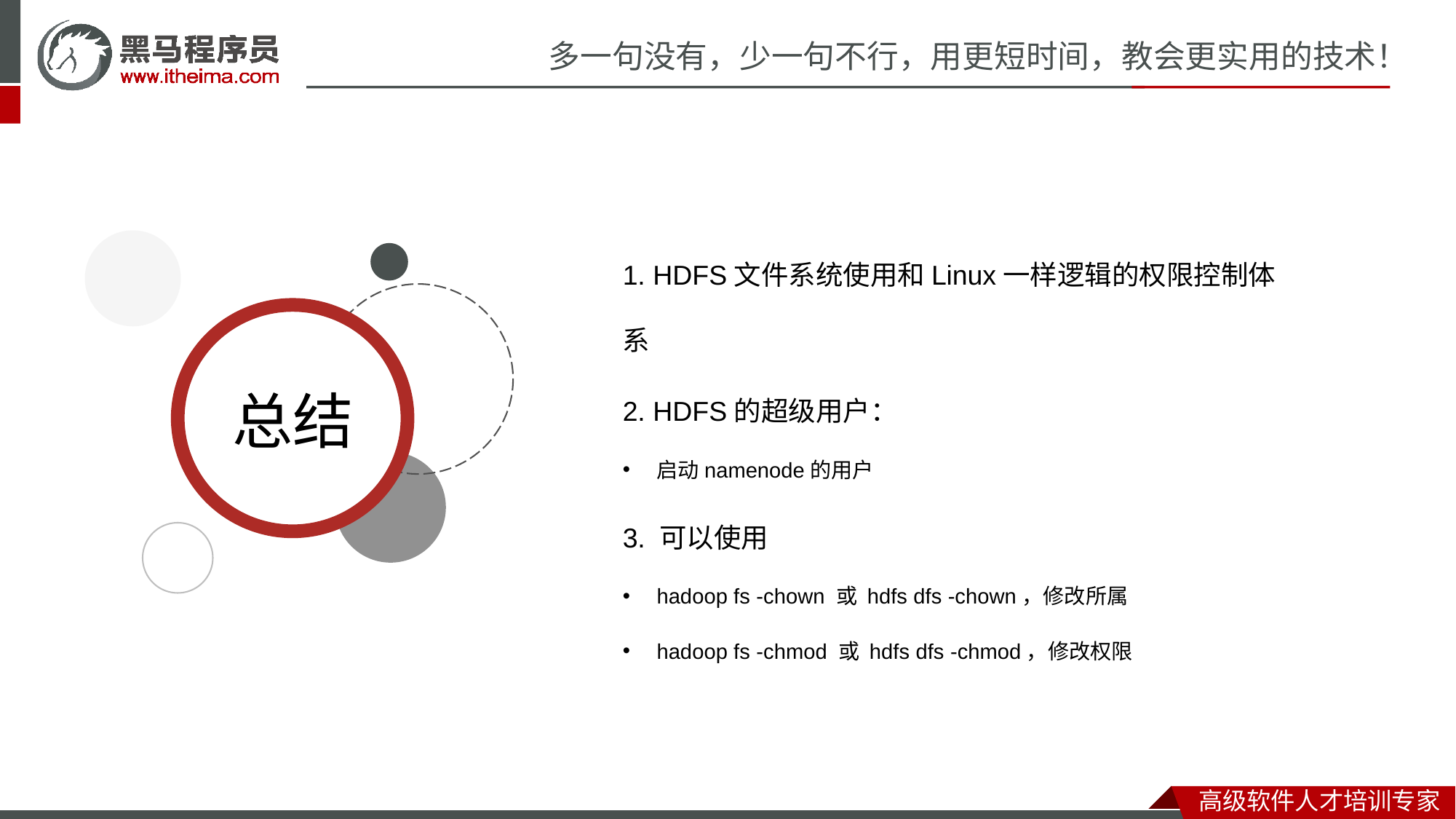

1. HDFS文件系统使用和Linux一样逻辑的权限控制体系
2. HDFS的超级用户：
启动namenode的用户
3. 可以使用
hadoop fs -chown 或 hdfs dfs -chown，修改所属
hadoop fs -chmod 或 hdfs dfs -chmod，修改权限